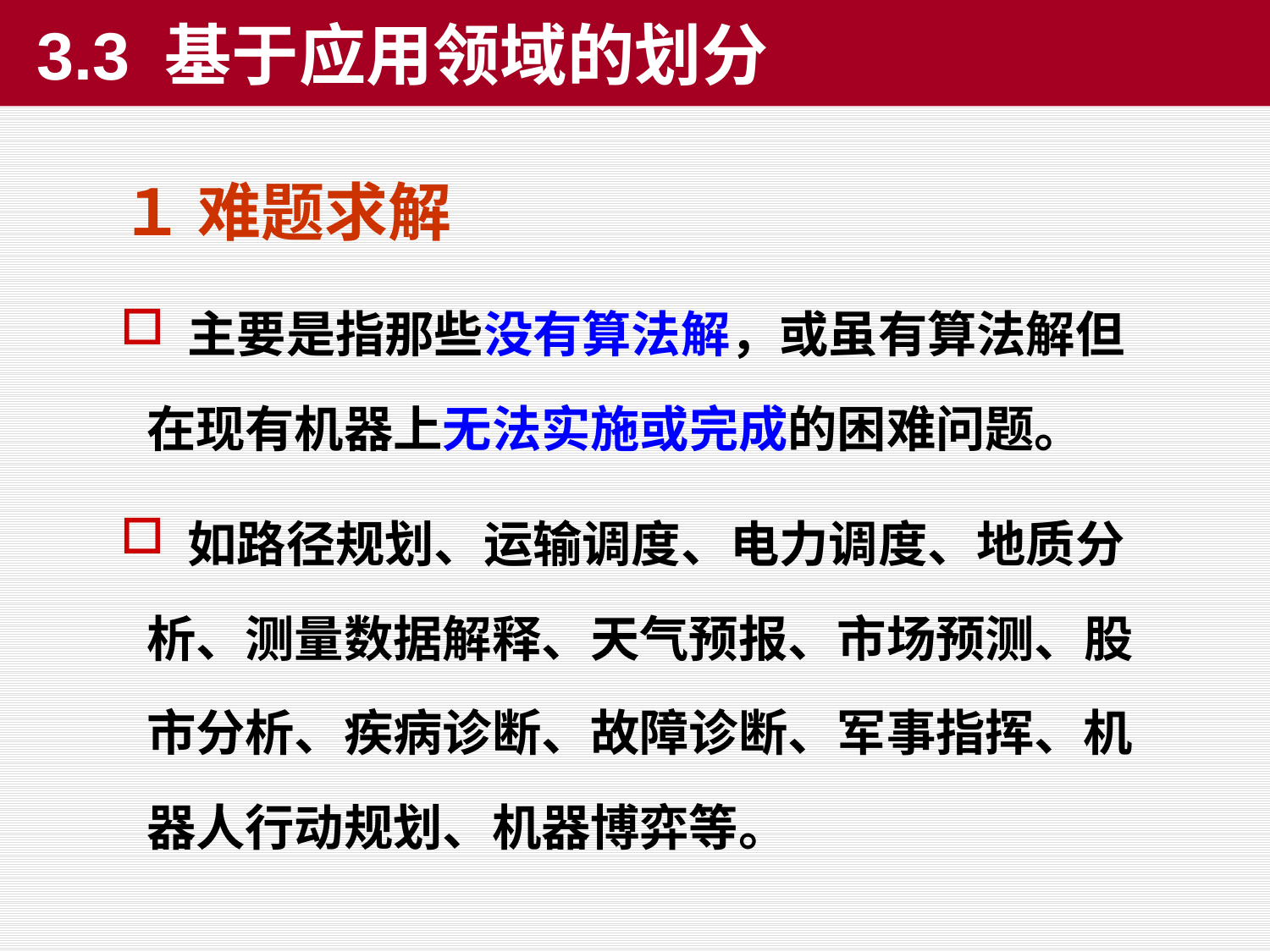

3.3 基于应用领域的划分
１ 难题求解
 主要是指那些没有算法解，或虽有算法解但在现有机器上无法实施或完成的困难问题。
 如路径规划、运输调度、电力调度、地质分析、测量数据解释、天气预报、市场预测、股市分析、疾病诊断、故障诊断、军事指挥、机器人行动规划、机器博弈等。